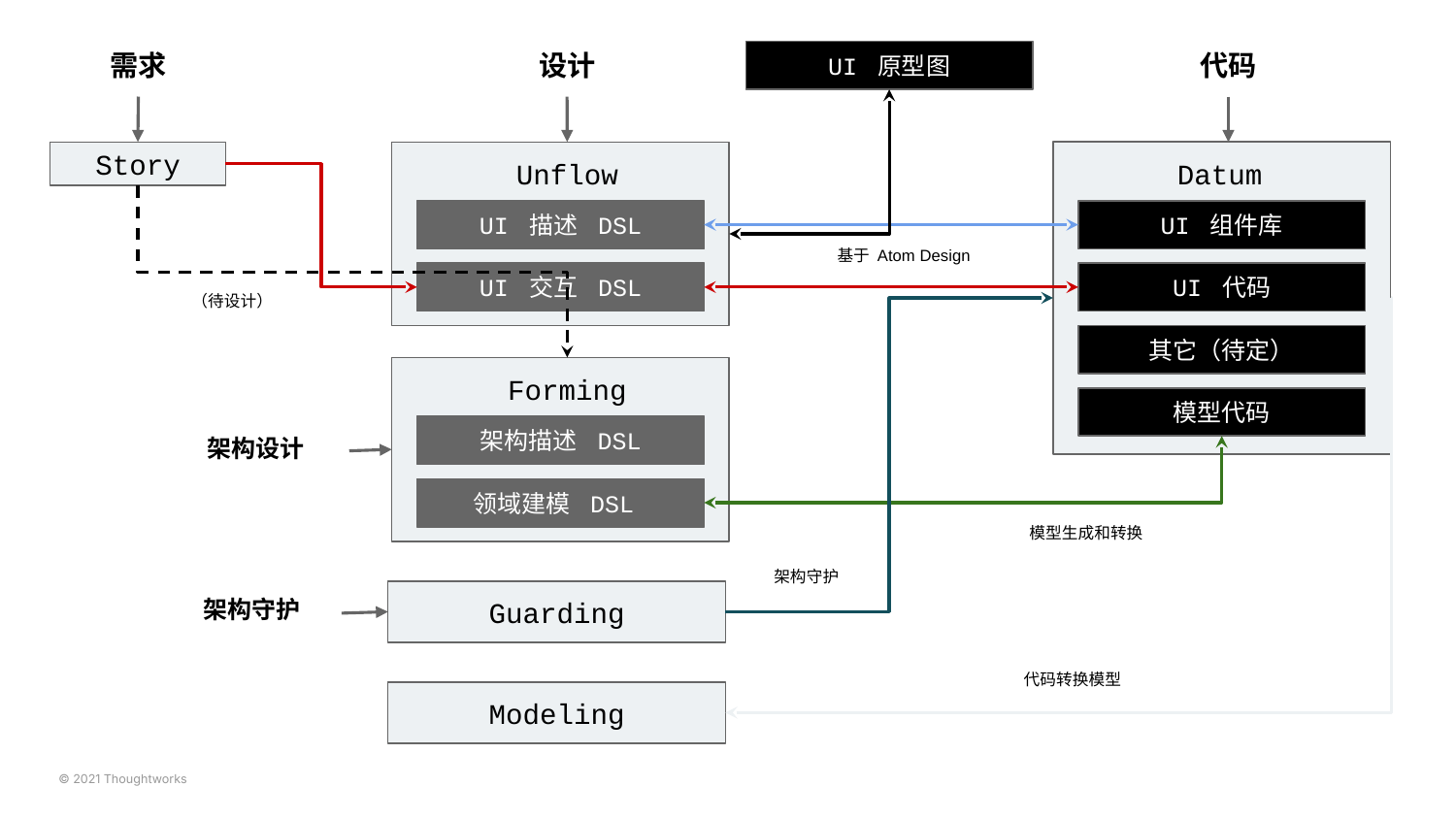

需求
设计
代码
UI 原型图
Story

Unflow
UI 描述 DSL
UI 交互 DSL

Datum
UI 组件库
基于 Atom Design
UI 代码
（待设计）
其它（待定）

Forming
架构描述 DSL
领域建模 DSL
模型代码
架构设计
模型生成和转换
架构守护
架构守护
Guarding
代码转换模型
Modeling